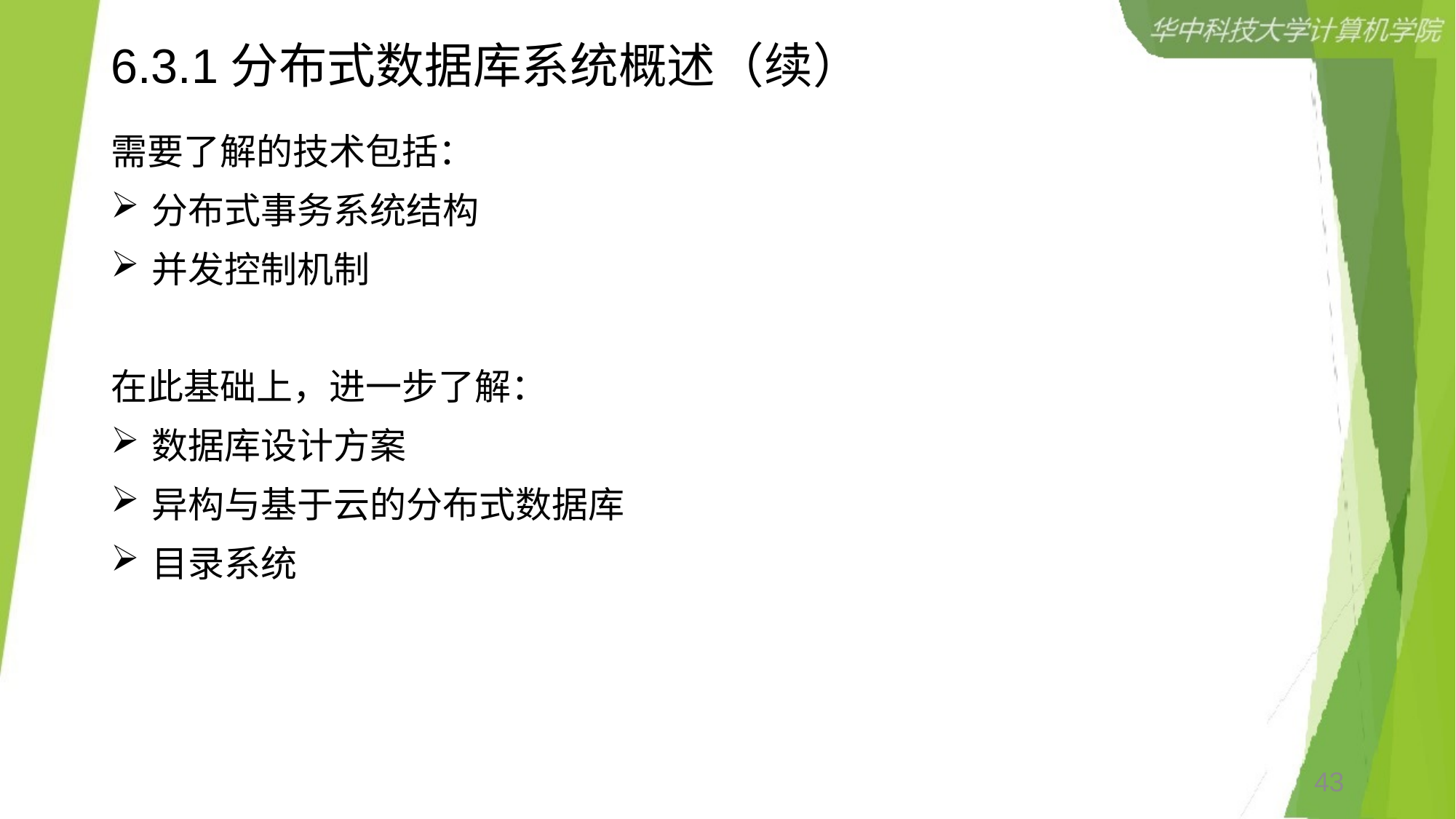

# 6.3.1分布式数据库系统概述（续）
需要了解的技术包括：
分布式事务系统结构
并发控制机制

在此基础上，进一步了解：
数据库设计方案
异构与基于云的分布式数据库
目录系统
43